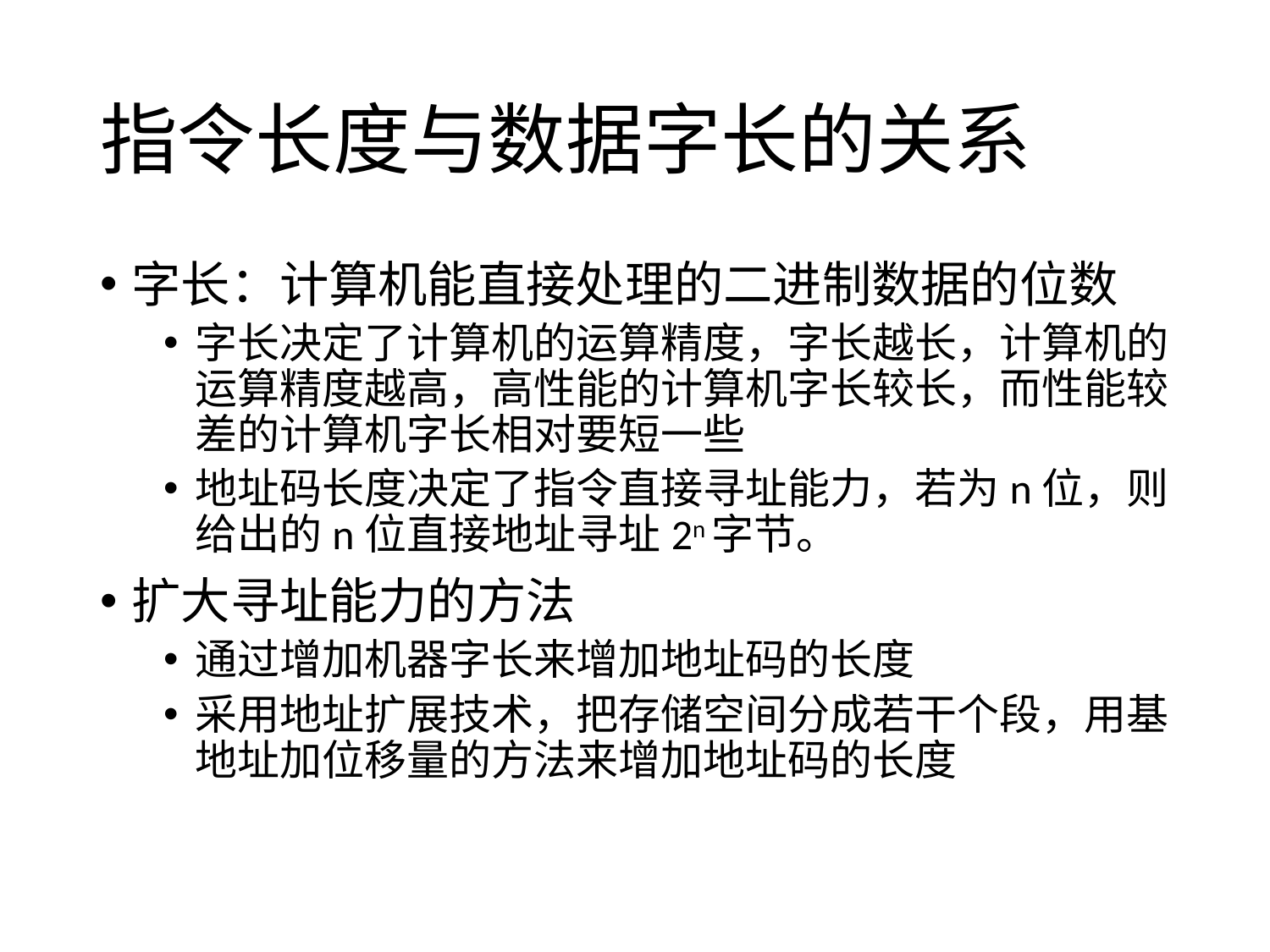

# 指令长度与数据字长的关系
字长：计算机能直接处理的二进制数据的位数
字长决定了计算机的运算精度，字长越长，计算机的运算精度越高，高性能的计算机字长较长，而性能较差的计算机字长相对要短一些
地址码长度决定了指令直接寻址能力，若为n位，则给出的n位直接地址寻址2n字节。
扩大寻址能力的方法
通过增加机器字长来增加地址码的长度
采用地址扩展技术，把存储空间分成若干个段，用基地址加位移量的方法来增加地址码的长度